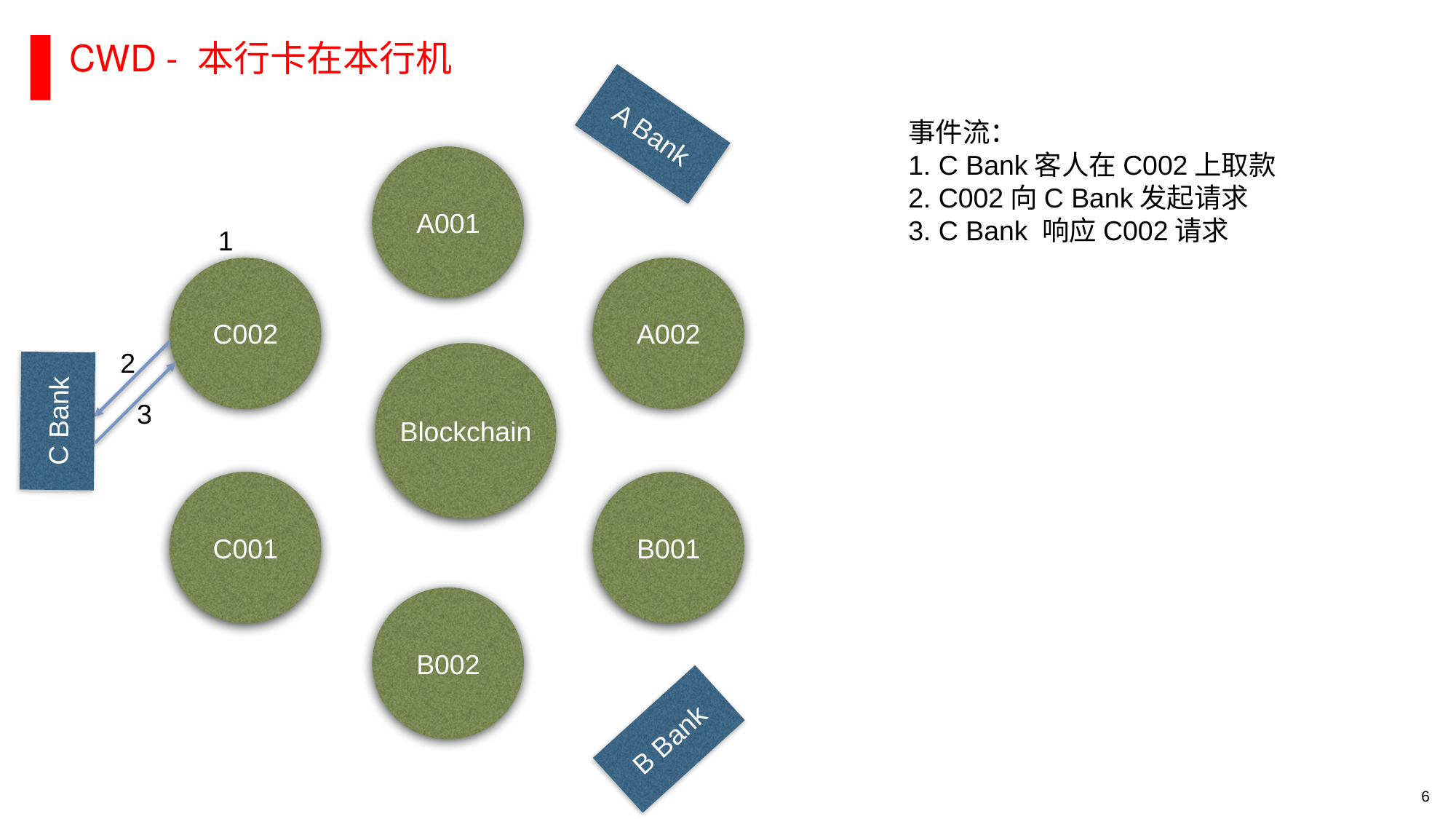

CWD - 本行卡在本行机
A Bank
事件流：
1. C Bank客人在C002上取款
2. C002向C Bank发起请求
3. C Bank 响应C002请求
A001
1
C002
A002
2

Blockchain

C Bank
3
C001
B001
B002
B Bank
6
RESTRICTED